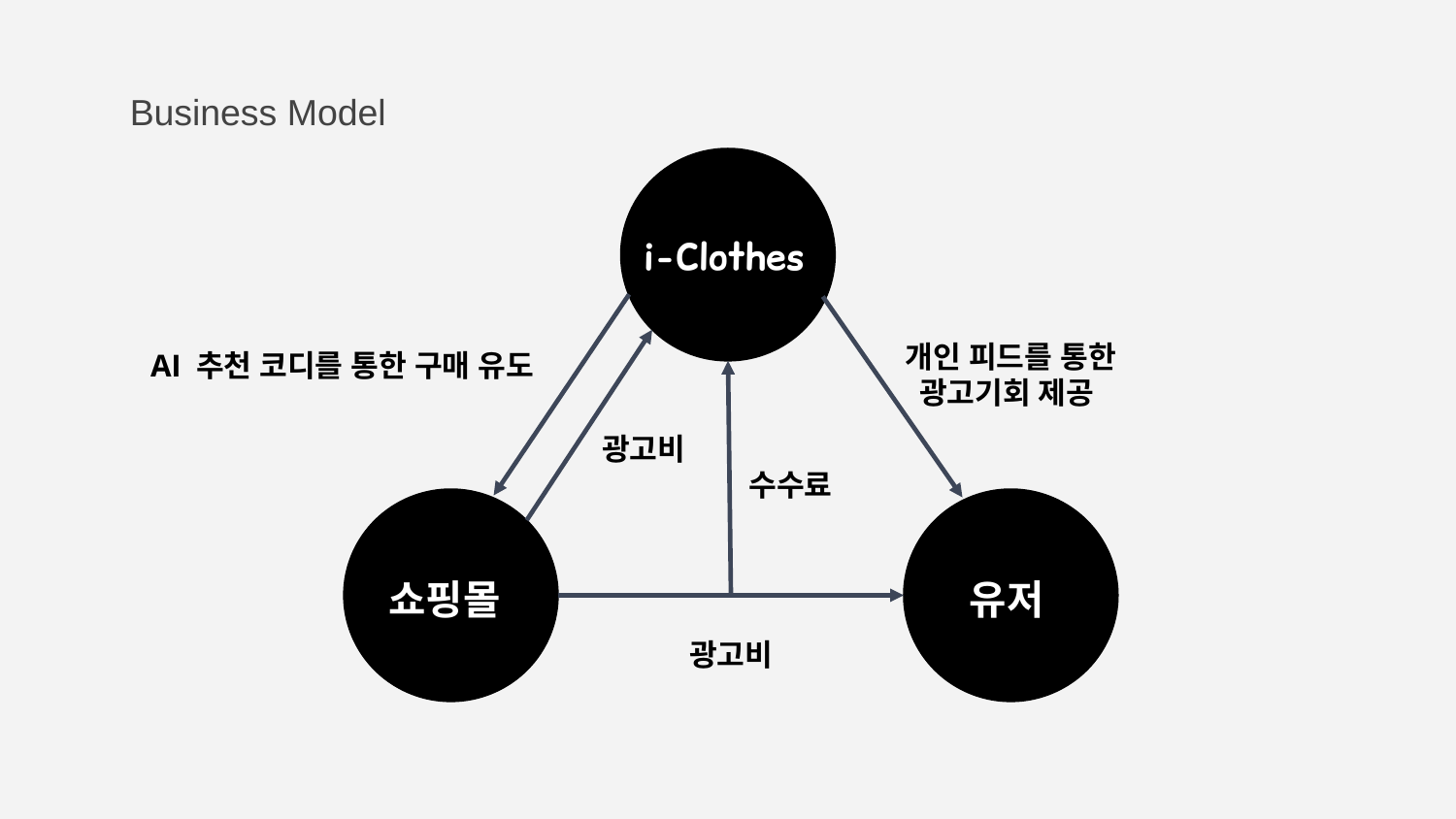

Business Model

i-Clothes

Liabilities
Equity
개인 피드를 통한 광고기회 제공

AI 추천 코디를 통한 구매 유도

광고비

수수료

쇼핑몰
유저
광고비